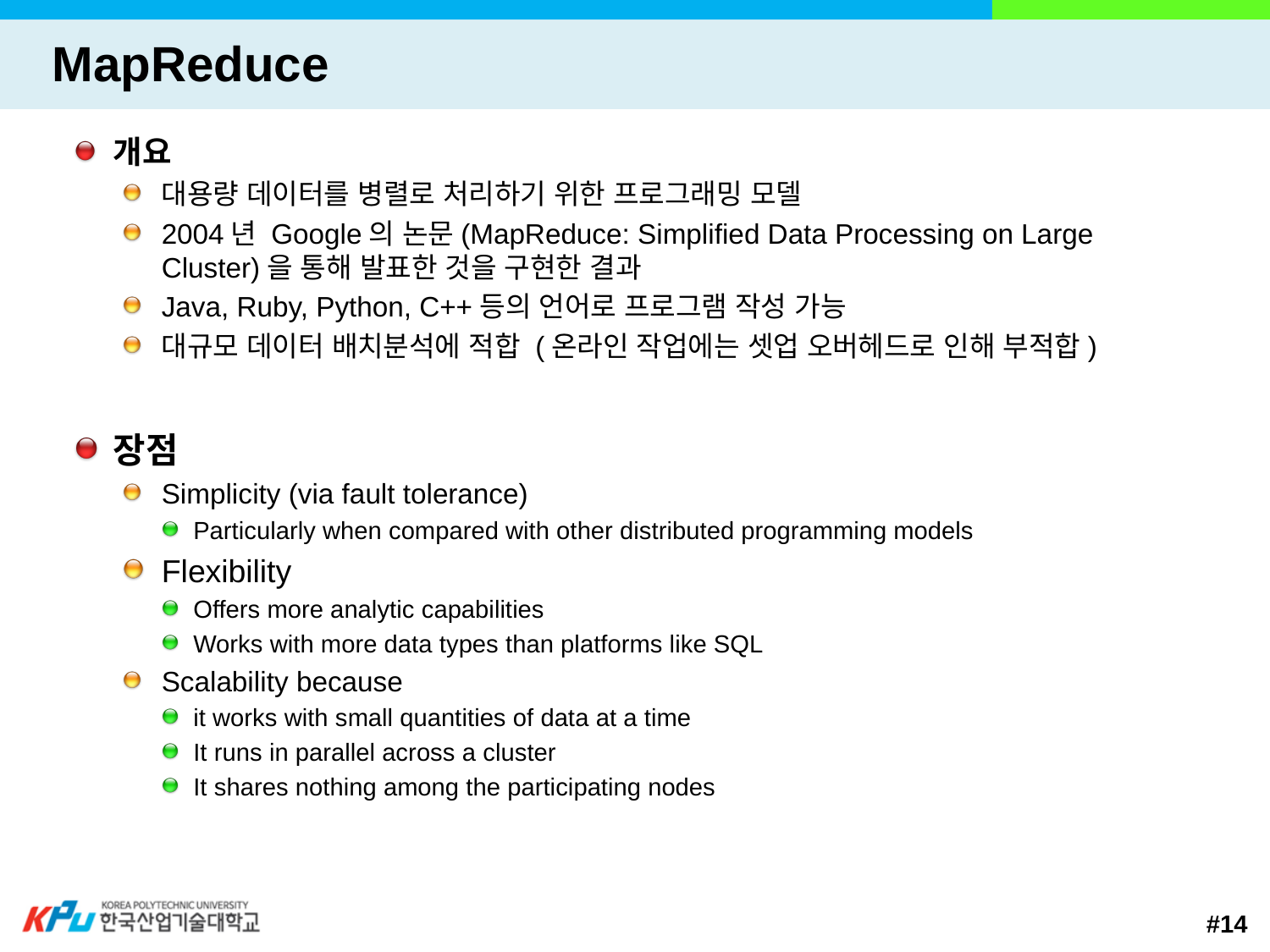

# MapReduce
개요
대용량 데이터를 병렬로 처리하기 위한 프로그래밍 모델
2004년 Google의 논문(MapReduce: Simplified Data Processing on Large Cluster)을 통해 발표한 것을 구현한 결과
Java, Ruby, Python, C++등의 언어로 프로그램 작성 가능
대규모 데이터 배치분석에 적합 (온라인 작업에는 셋업 오버헤드로 인해 부적합)

장점
Simplicity (via fault tolerance)
Particularly when compared with other distributed programming models
Flexibility
Offers more analytic capabilities
Works with more data types than platforms like SQL
Scalability because
it works with small quantities of data at a time
It runs in parallel across a cluster
It shares nothing among the participating nodes